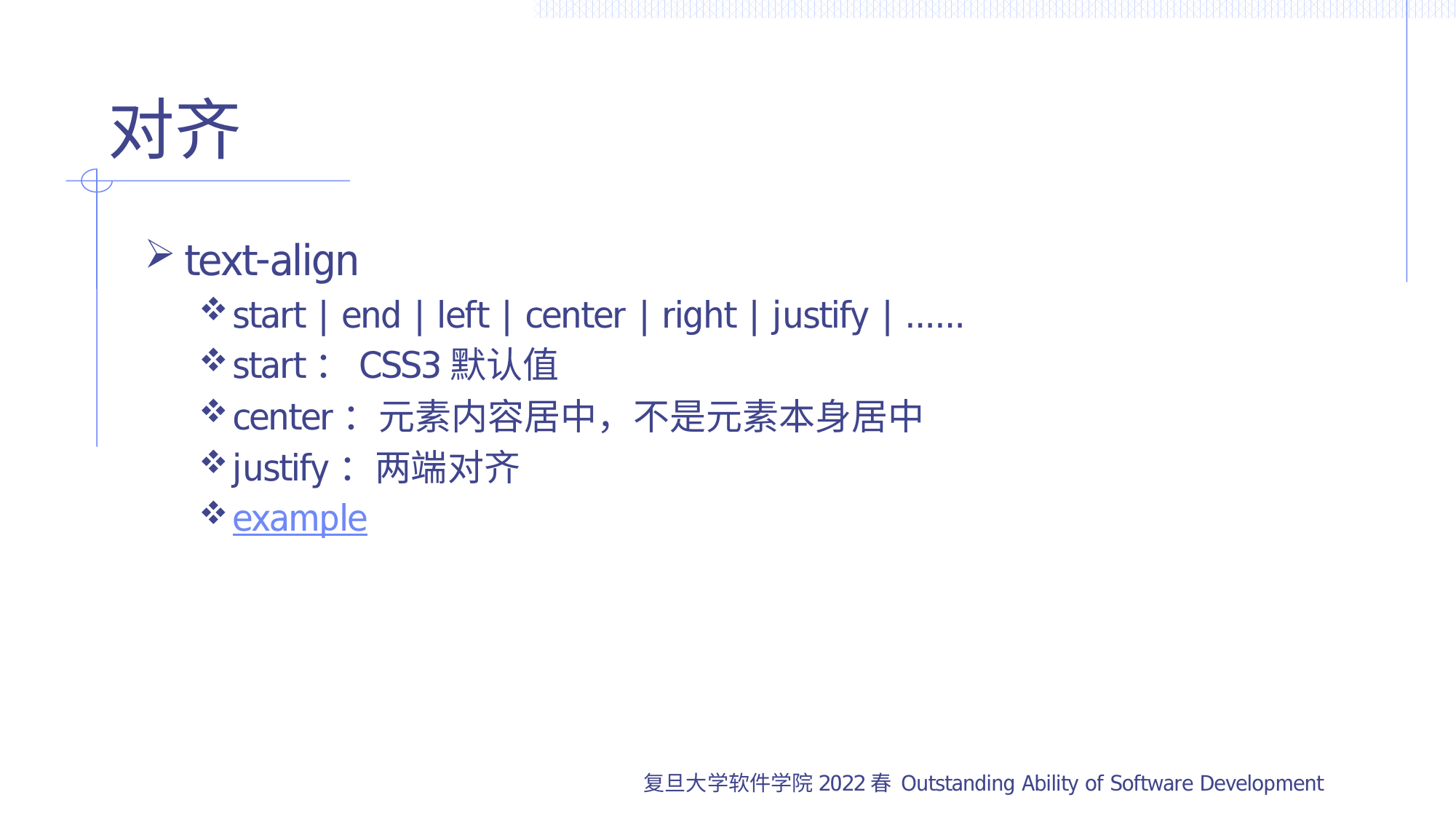

# 对齐
text-align
start | end | left | center | right | justify | ……
start：CSS3默认值
center：元素内容居中，不是元素本身居中
justify：两端对齐
example